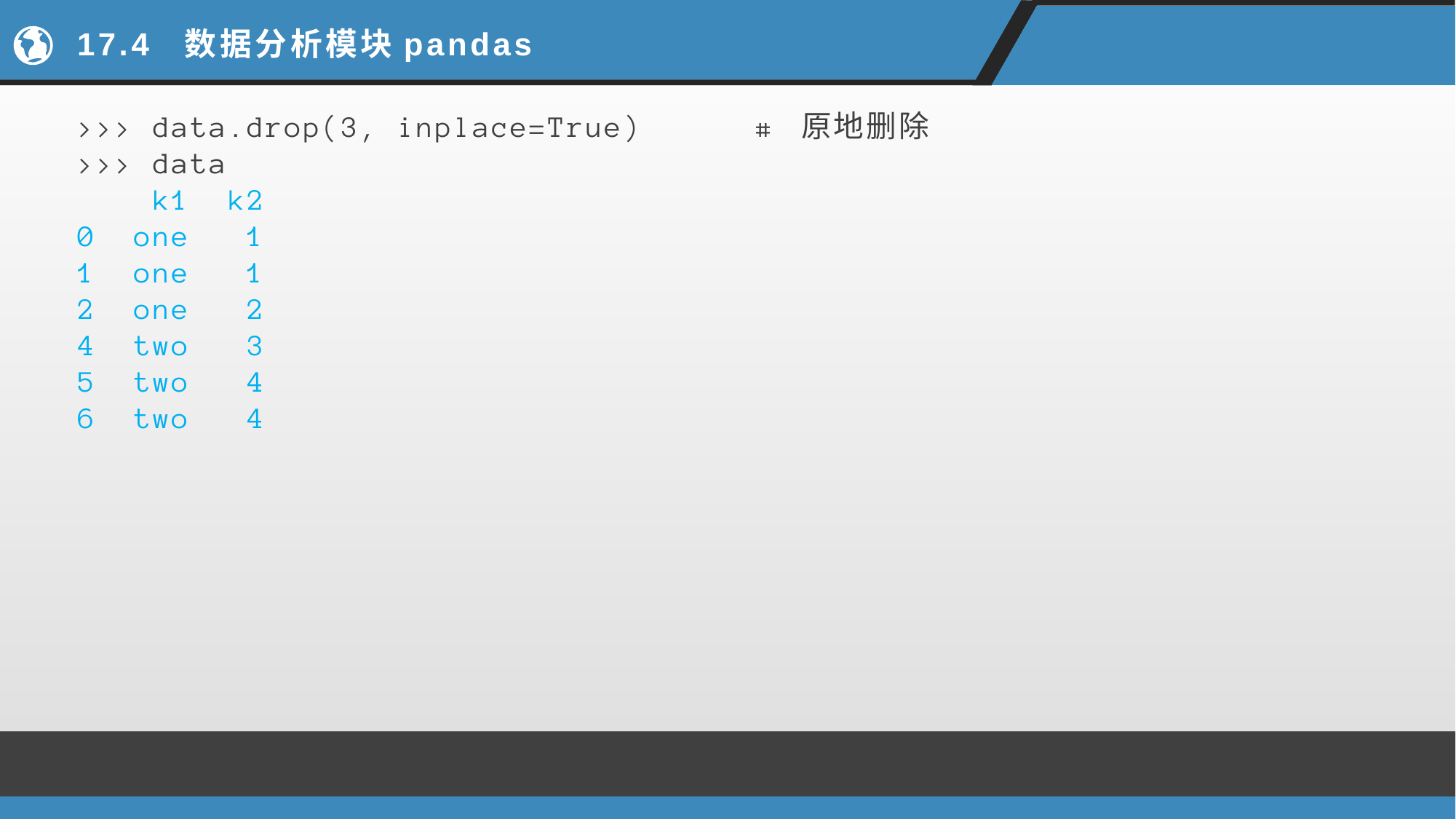

# 17.4  数据分析模块pandas

>>> data.drop(3, inplace=True)      # 原地删除
>>> data
    k1  k2
0  one   1
1  one   1
2  one   2
4  two   3
5  two   4
6  two   4